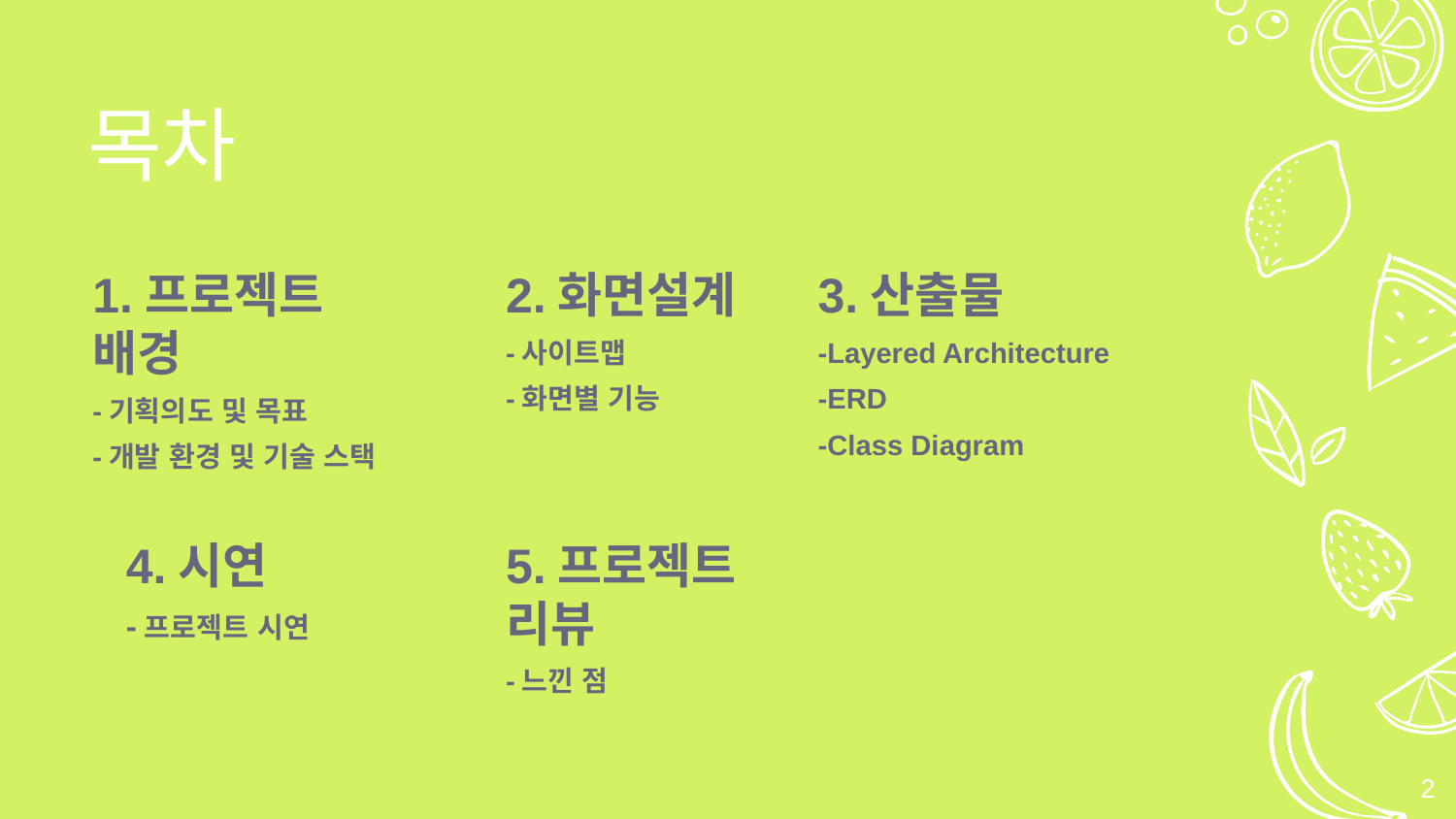

목차
1.프로젝트 배경
-기획의도 및 목표
-개발 환경 및 기술 스택
2.화면설계
-사이트맵
-화면별 기능
3.산출물
-Layered Architecture
-ERD
-Class Diagram
4.시연
-프로젝트 시연
5.프로젝트 리뷰
-느낀 점
2